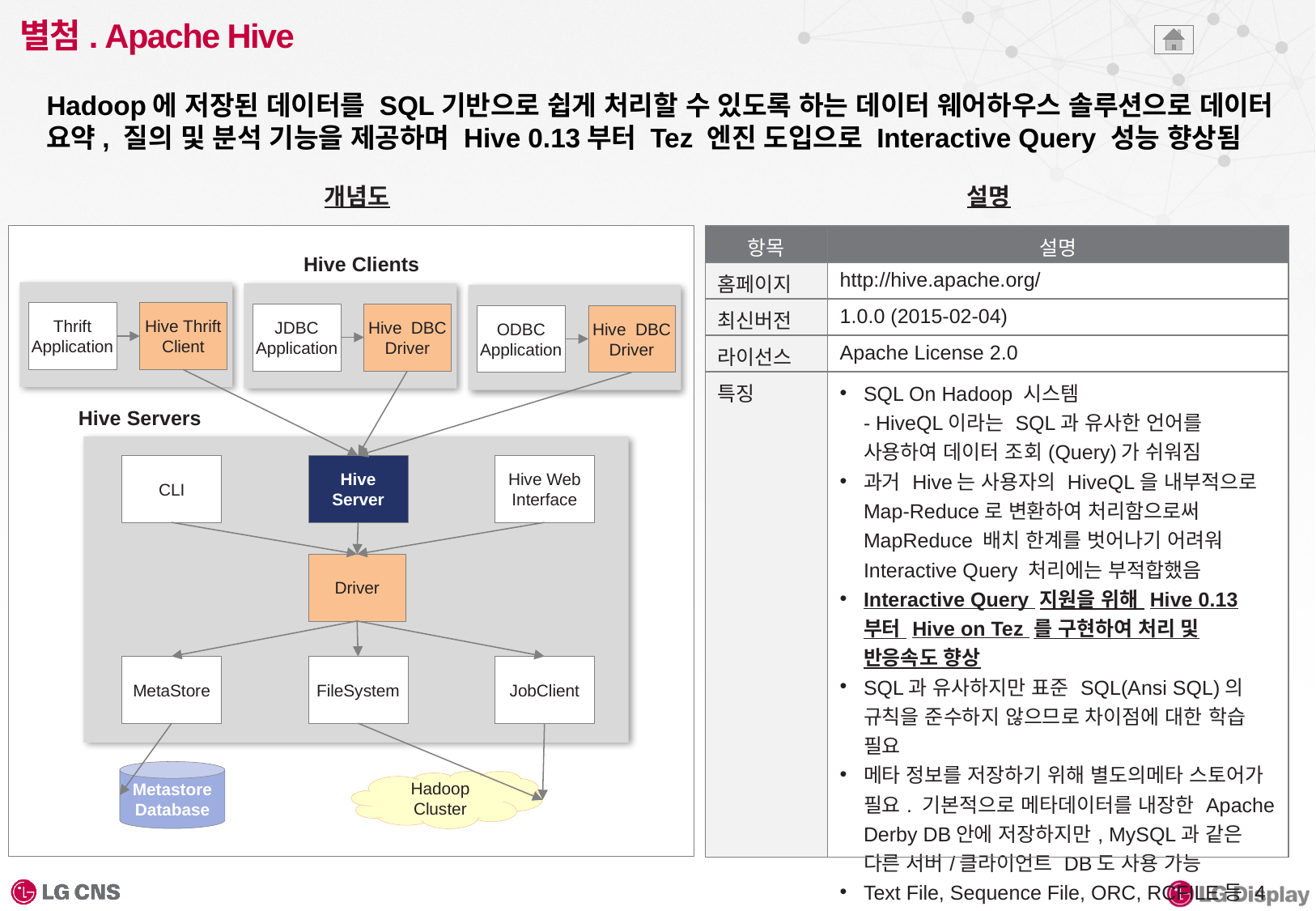

# 별첨. Apache Hive

Hadoop에 저장된 데이터를 SQL기반으로 쉽게 처리할 수 있도록 하는 데이터 웨어하우스 솔루션으로 데이터 요약, 질의 및 분석 기능을 제공하며 Hive 0.13부터 Tez 엔진 도입으로 Interactive Query 성능 향상됨
개념도
설명

| 항목 | 설명 |
| --- | --- |
| 홈페이지 | http://hive.apache.org/ |
| 최신버전 | 1.0.0 (2015-02-04) |
| 라이선스 | Apache License 2.0 |
| 특징 | SQL On Hadoop 시스템 - HiveQL이라는 SQL과 유사한 언어를 사용하여 데이터 조회(Query)가 쉬워짐 과거 Hive는 사용자의 HiveQL을 내부적으로 Map-Reduce로 변환하여 처리함으로써 MapReduce 배치 한계를 벗어나기 어려워 Interactive Query 처리에는 부적합했음 Interactive Query 지원을 위해 Hive 0.13 부터 Hive on Tez 를 구현하여 처리 및 반응속도 향상 SQL과 유사하지만 표준 SQL(Ansi SQL)의 규칙을 준수하지 않으므로 차이점에 대한 학습 필요 메타 정보를 저장하기 위해 별도의메타 스토어가 필요. 기본적으로 메타데이터를 내장한 Apache Derby DB안에 저장하지만, MySQL과 같은 다른 서버/클라이언트 DB도 사용 가능 Text File, Sequence File, ORC, RCFILE등 4개의 파일포맷 지원 |
Hive Clients

Thrift
Application
Hive Thrift
Client
JDBC
Application
Hive  DBC
Driver
ODBC
Application
Hive  DBC
Driver
Hive Servers

CLI
Hive
Server
Hive Web
Interface
Driver
MetaStore
FileSystem
JobClient
Metastore
Database
Hadoop
Cluster